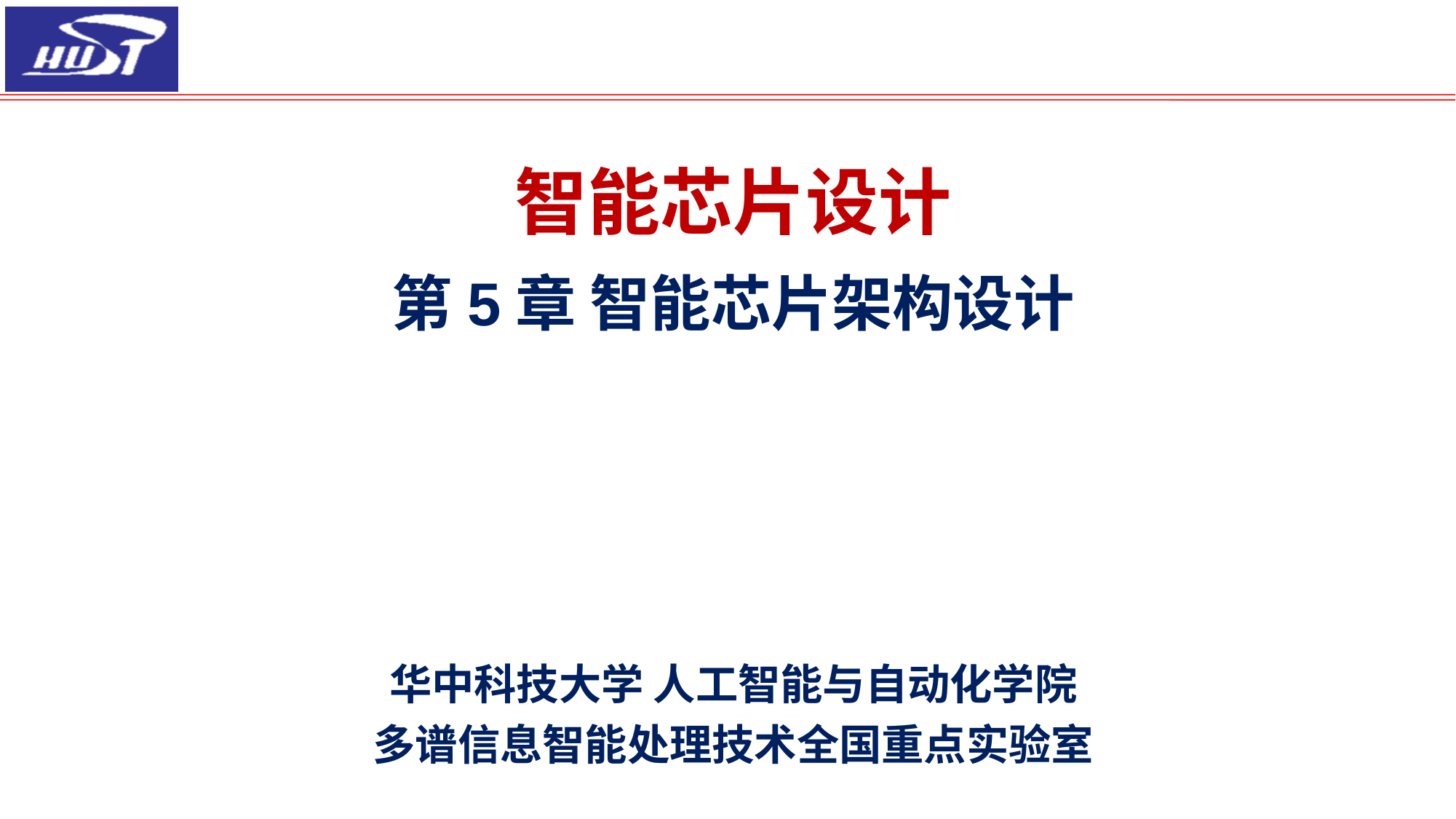

# 智能芯片设计 第5章 智能芯片架构设计
华中科技大学 人工智能与自动化学院
多谱信息智能处理技术全国重点实验室